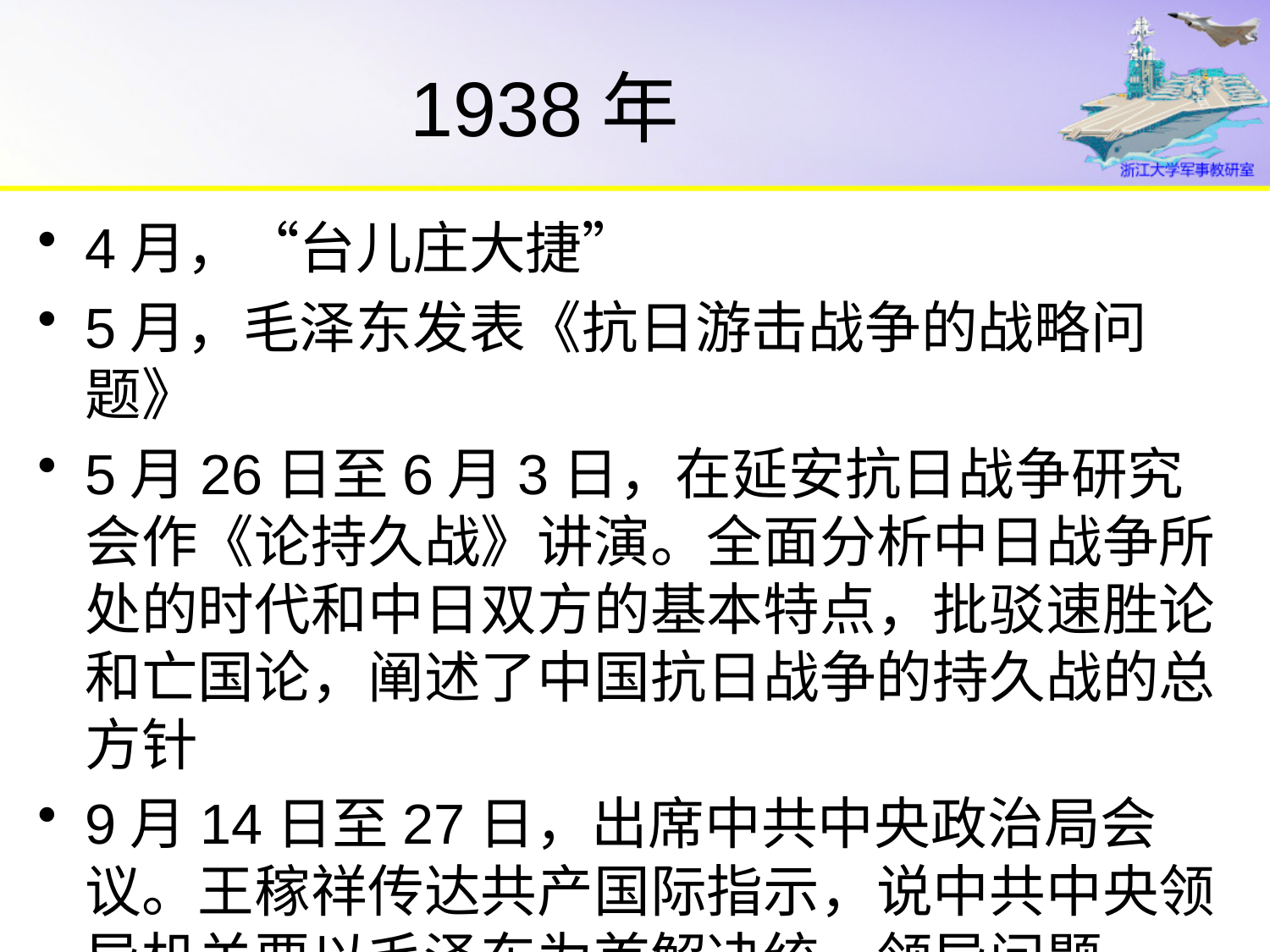

# 1938年
4月，“台儿庄大捷”
5月，毛泽东发表《抗日游击战争的战略问题》
5月26日至6月3日，在延安抗日战争研究会作《论持久战》讲演。全面分析中日战争所处的时代和中日双方的基本特点，批驳速胜论和亡国论，阐述了中国抗日战争的持久战的总方针
9月14日至27日，出席中共中央政治局会议。王稼祥传达共产国际指示，说中共中央领导机关要以毛泽东为首解决统一领导问题